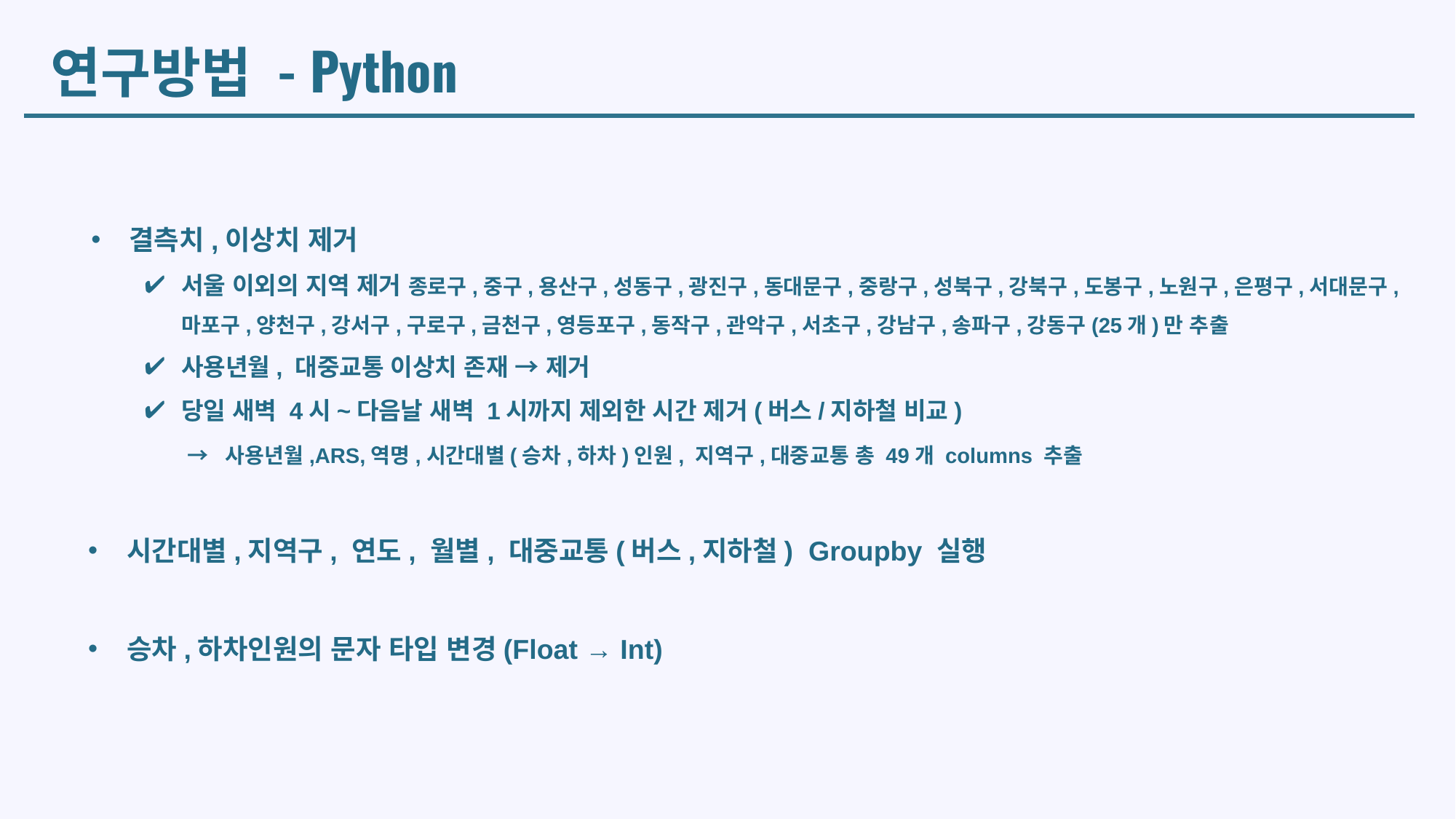

연구방법 - Python
결측치,이상치 제거
서울 이외의 지역 제거 종로구,중구,용산구,성동구,광진구,동대문구,중랑구,성북구,강북구,도봉구,노원구,은평구,서대문구,마포구,양천구,강서구,구로구,금천구,영등포구,동작구,관악구,서초구,강남구,송파구,강동구(25개)만 추출
사용년월, 대중교통 이상치 존재 → 제거
당일 새벽 4시~다음날 새벽 1시까지 제외한 시간 제거(버스/지하철 비교)
              →  사용년월,ARS,역명,시간대별(승차,하차)인원, 지역구,대중교통 총 49개 columns 추출

시간대별,지역구, 연도, 월별, 대중교통(버스,지하철)  Groupby 실행

승차,하차인원의 문자 타입 변경(Float → Int)